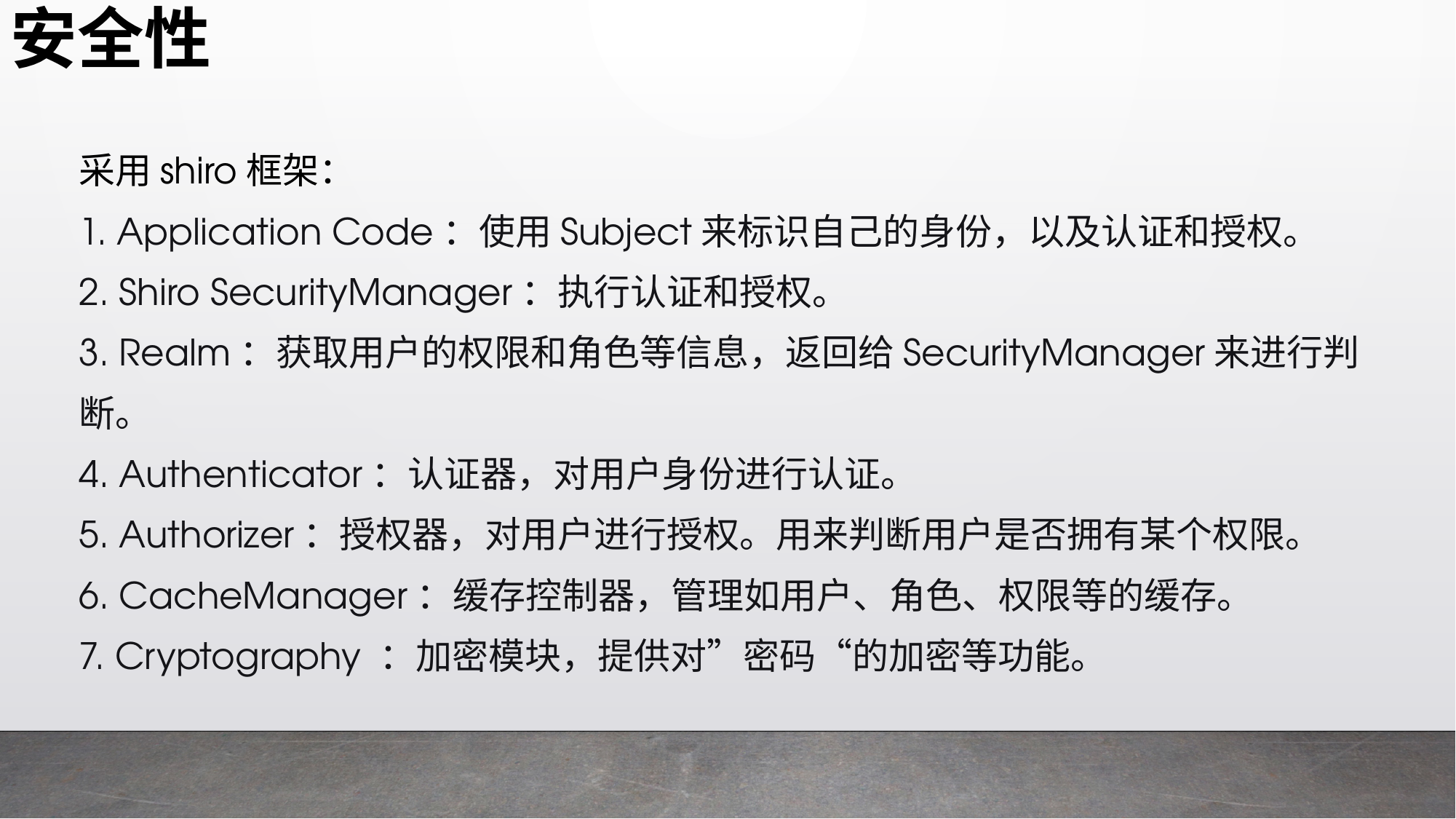

安全性
采用shiro框架：
1. Application Code：使用Subject来标识自己的身份，以及认证和授权。
2. Shiro SecurityManager：执行认证和授权。
3. Realm：获取用户的权限和角色等信息，返回给SecurityManager来进行判断。
4. Authenticator：认证器，对用户身份进行认证。
5. Authorizer：授权器，对用户进行授权。用来判断用户是否拥有某个权限。
6. CacheManager：缓存控制器，管理如用户、角色、权限等的缓存。
7. Cryptography ：加密模块，提供对”密码“的加密等功能。